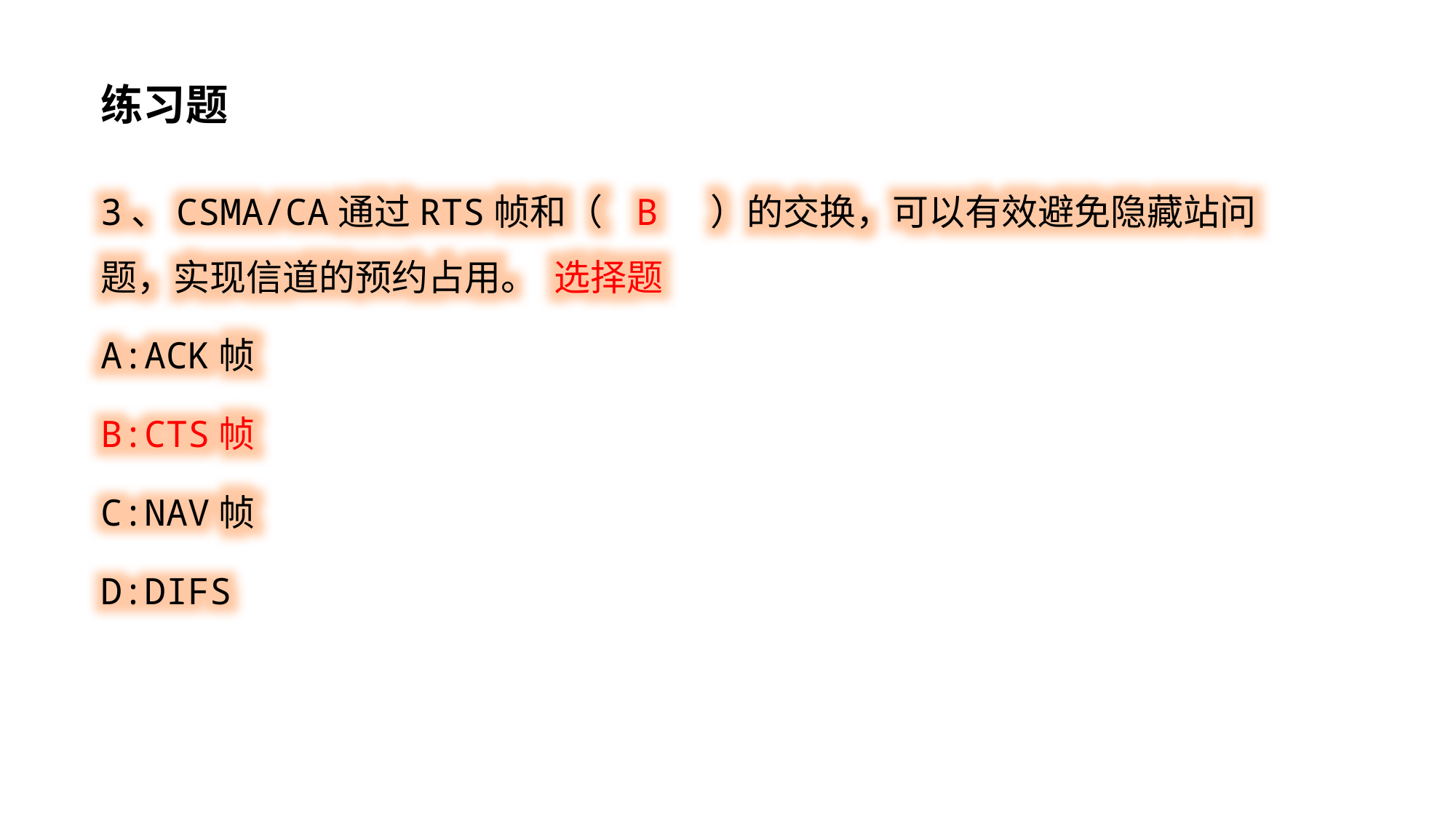

练习题
3、CSMA/CA通过RTS帧和（   B  ）的交换，可以有效避免隐藏站问题，实现信道的预约占用。  选择题

A:ACK帧

B:CTS帧

C:NAV帧

D:DIFS